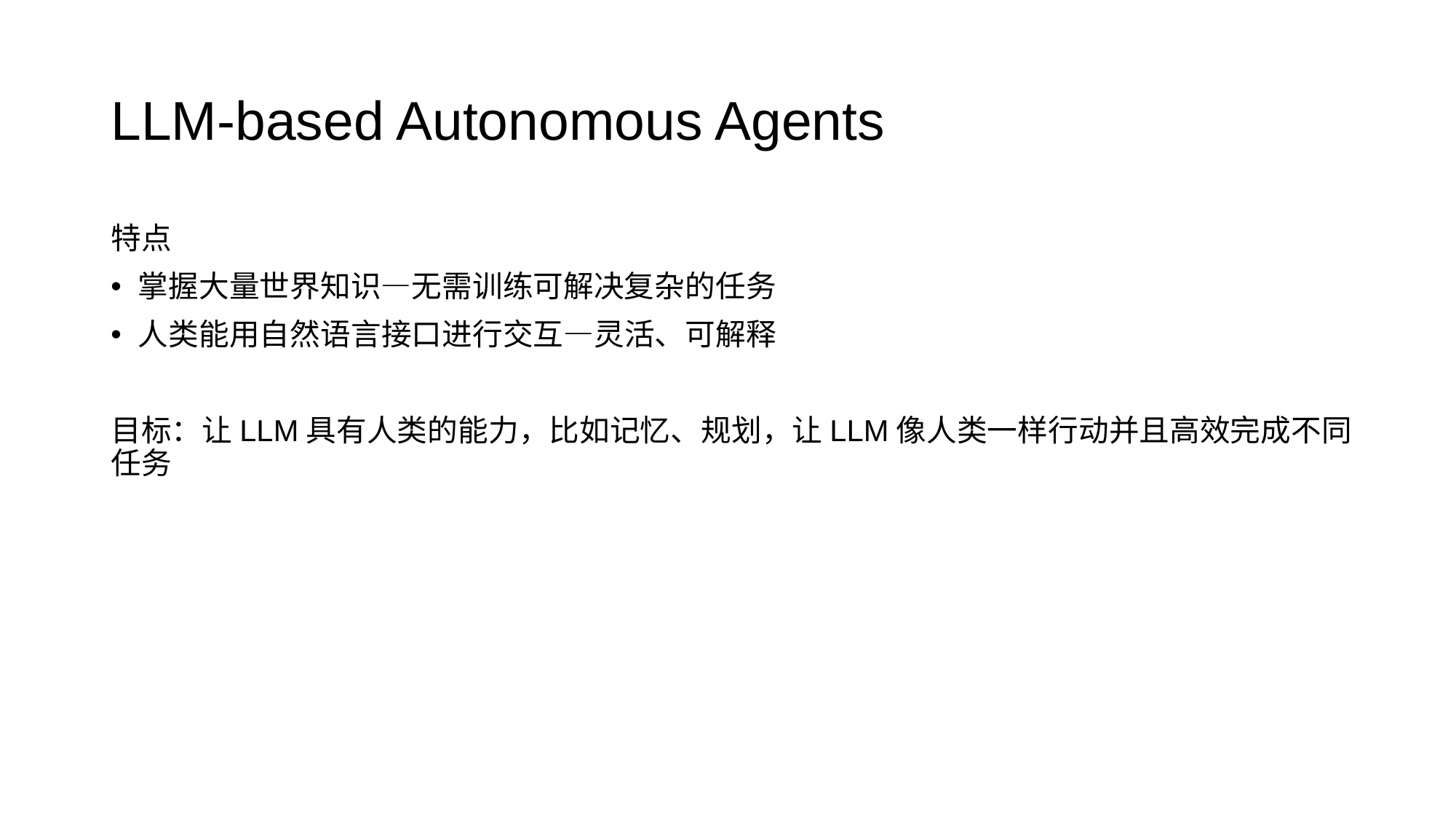

# LLM-based Autonomous Agents
特点
掌握大量世界知识—无需训练可解决复杂的任务
人类能用自然语言接口进行交互—灵活、可解释

目标：让LLM具有人类的能力，比如记忆、规划，让LLM像人类一样行动并且高效完成不同任务